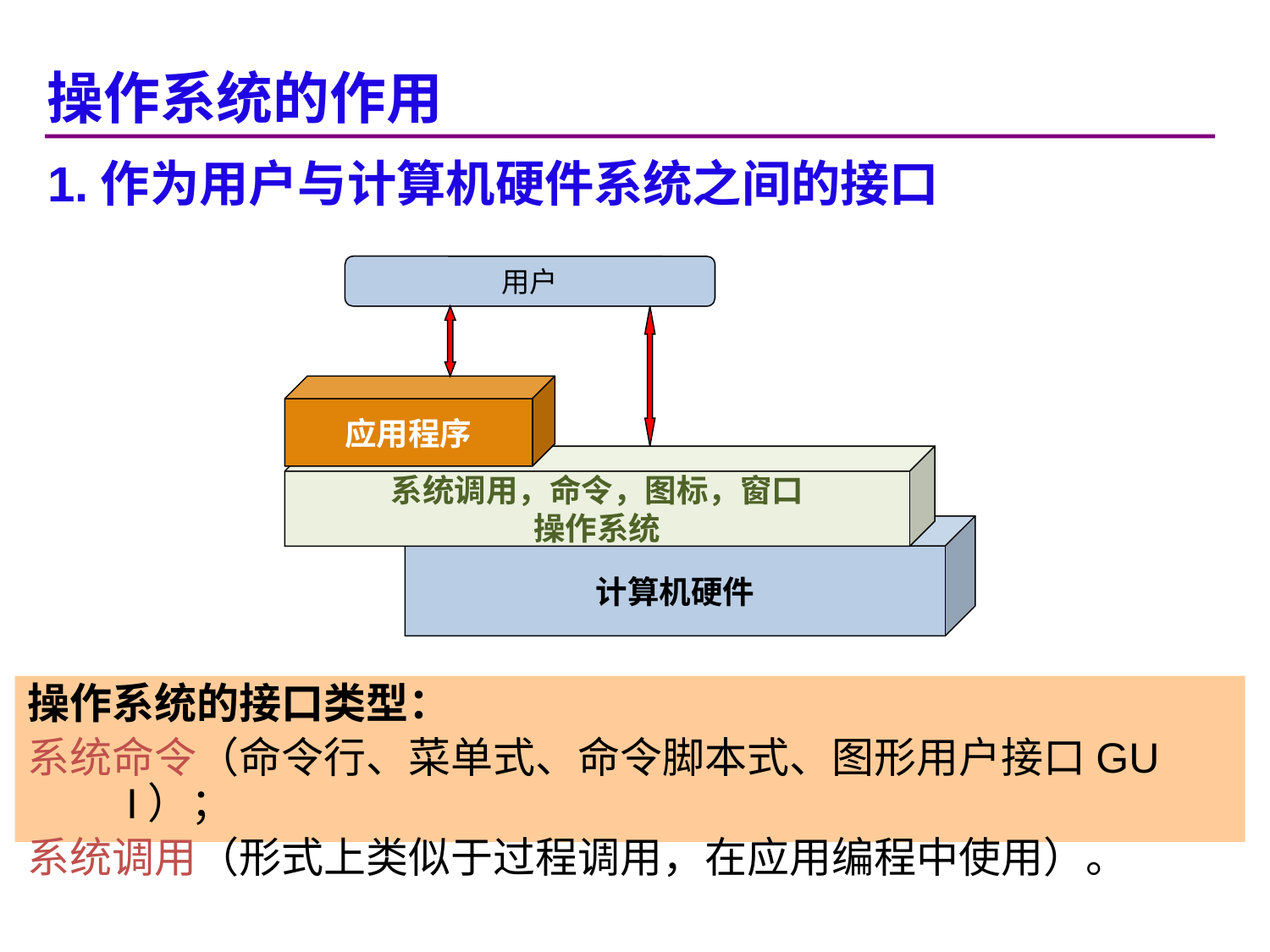

操作系统的作用

1.作为用户与计算机硬件系统之间的接口
用户

应用程序
系统调用，命令，图标，窗口
操作系统
计算机硬件
操作系统的接口类型：
系统命令（命令行、菜单式、命令脚本式、图形用户接口GUI）；
系统调用（形式上类似于过程调用，在应用编程中使用）。
6